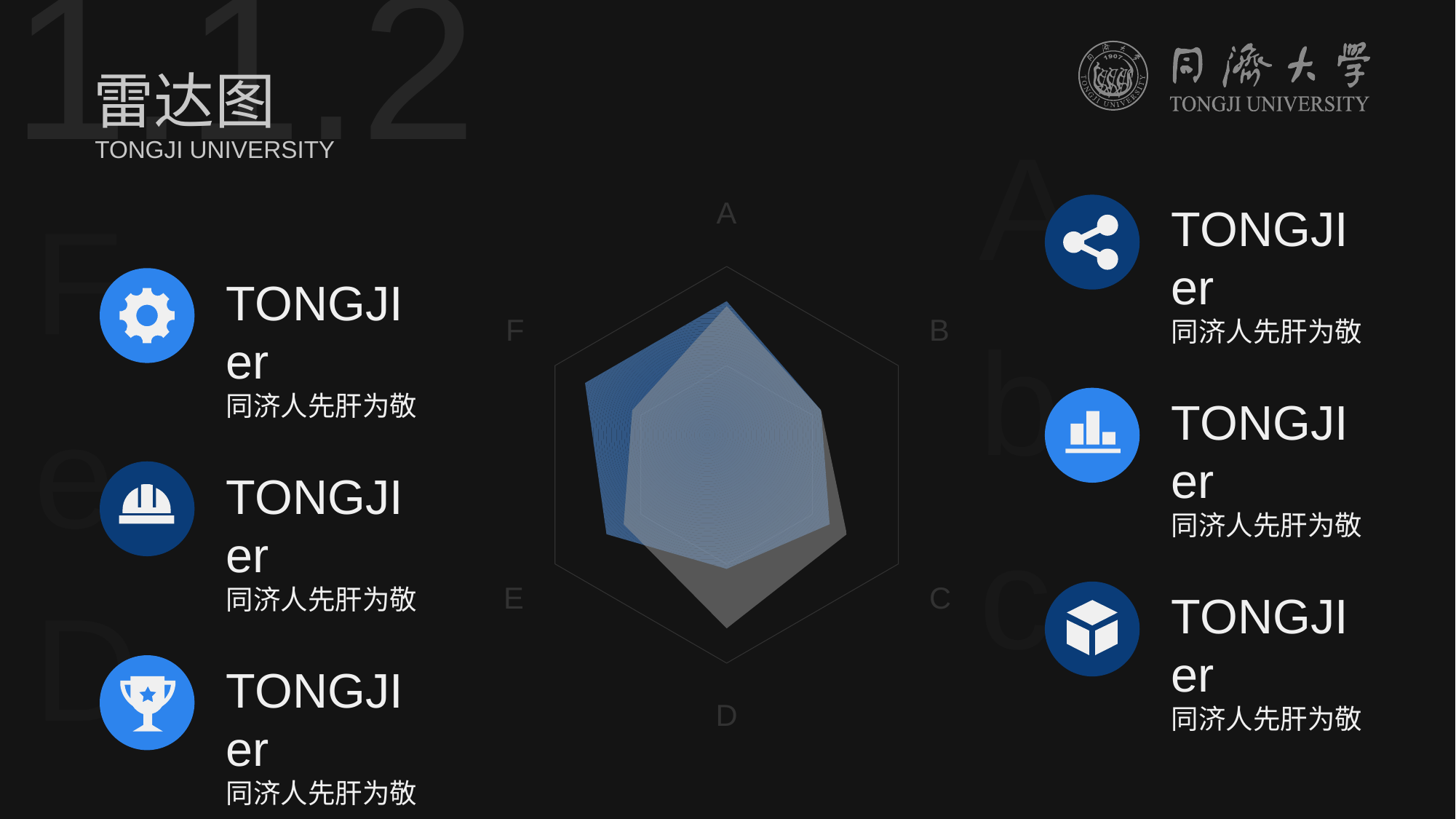

1.1.2
雷达图
A
TONGJIer
同济人先肝为敬

TONGJI UNIVERSITY
F
TONGJIer
同济人先肝为敬

### Chart

| Category | 系列 1 | 系列 2 |
|---|---|---|
| A | 32.0 | 33.0 |
| B | 22.0 | 22.0 |
| C | 28.0 | 24.0 |
| D | 33.0 | 21.0 |
| E | 24.0 | 28.0 |
| F | 22.0 | 33.0 |
b
TONGJIer
同济人先肝为敬

e
TONGJIer
同济人先肝为敬

c
TONGJIer
同济人先肝为敬

D
TONGJIer
同济人先肝为敬